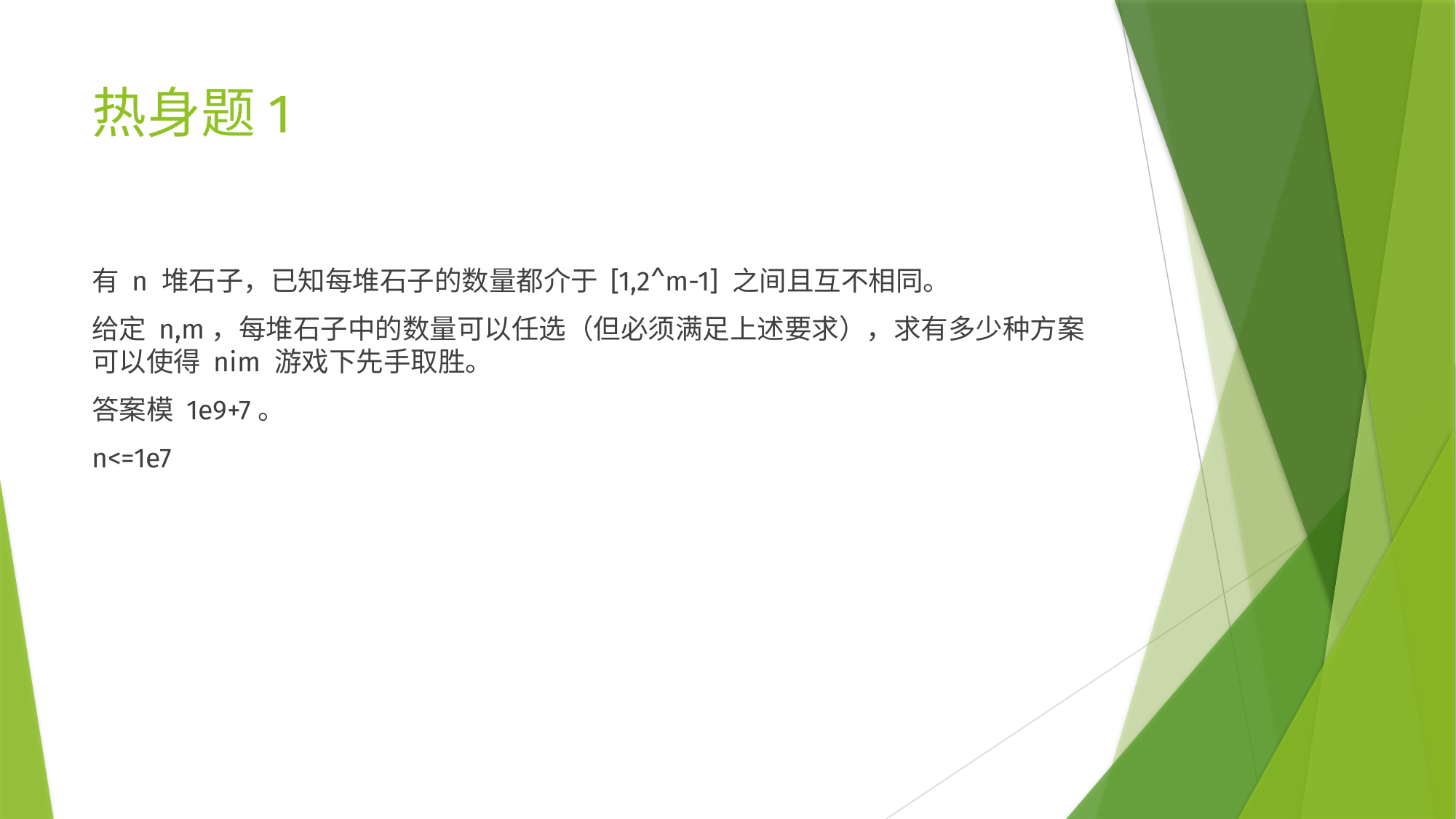

# 热身题1
有 n 堆石子，已知每堆石子的数量都介于 [1,2^m-1] 之间且互不相同。
给定 n,m，每堆石子中的数量可以任选（但必须满足上述要求），求有多少种方案可以使得 nim 游戏下先手取胜。
答案模 1e9+7。
n<=1e7